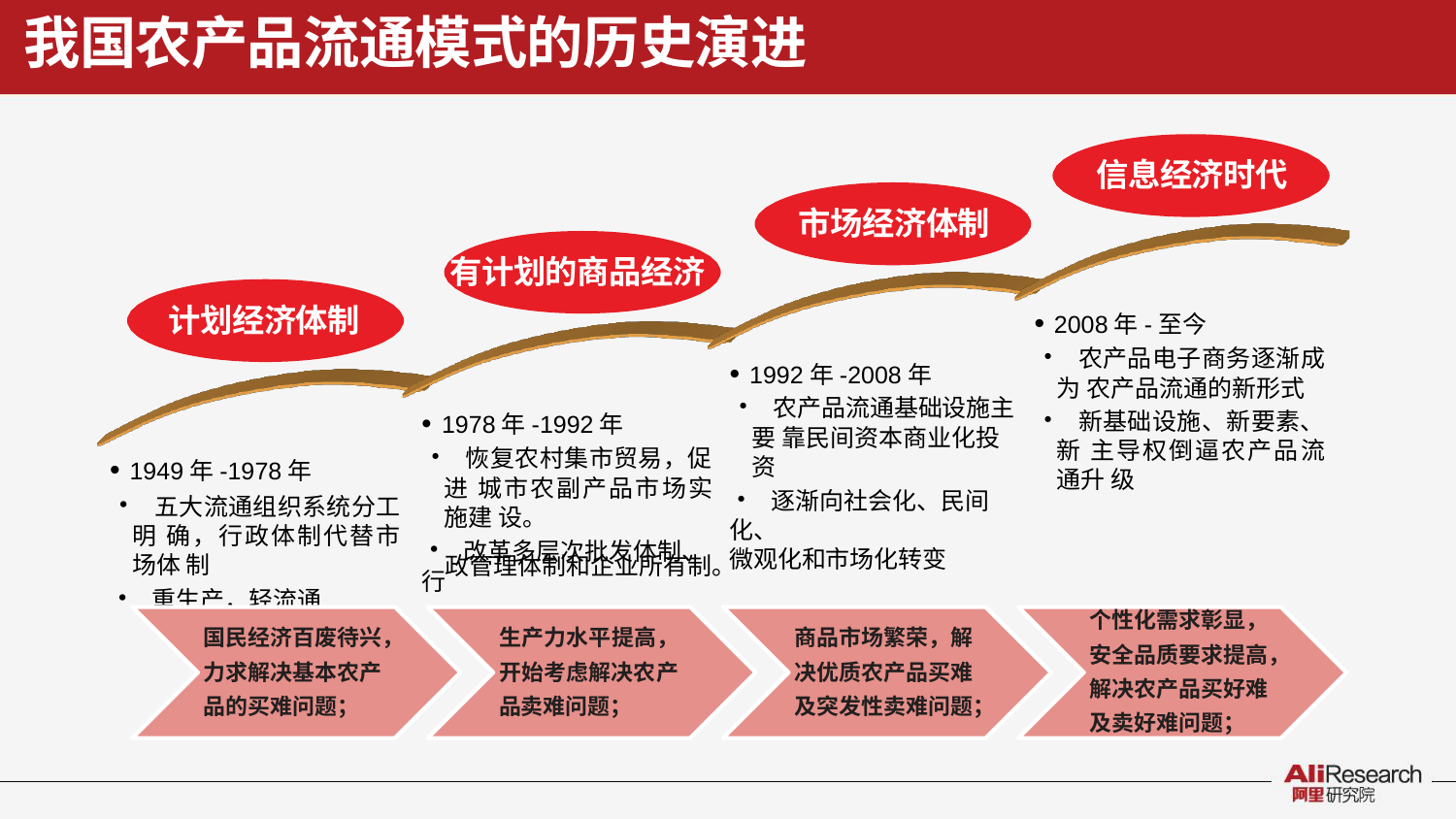

我国农产品流通模式的历史演进

信息经济时代

市场经济体制

有计划的商品经济

计划经济体制
• 2008年-至今
• 农产品电子商务逐渐成为 农产品流通的新形式
• 新基础设施、新要素、新 主导权倒逼农产品流通升 级

• 1992年-2008年
• 农产品流通基础设施主要 靠民间资本商业化投资
• 逐渐向社会化、民间化、
微观化和市场化转变

• 1978年-1992年
• 恢复农村集市贸易，促进 城市农副产品市场实施建 设。
• 改革多层次批发体制、行
• 1949年-1978年
• 五大流通组织系统分工明 确，行政体制代替市场体 制
• 重生产，轻流通
政管理体制和企业所有制。
个性化需求彰显， 安全品质要求提高， 解决农产品买好难 及卖好难问题；

国民经济百废待兴， 力求解决基本农产 品的买难问题；
生产力水平提高， 开始考虑解决农产 品卖难问题；
商品市场繁荣，解 决优质农产品买难 及突发性卖难问题；